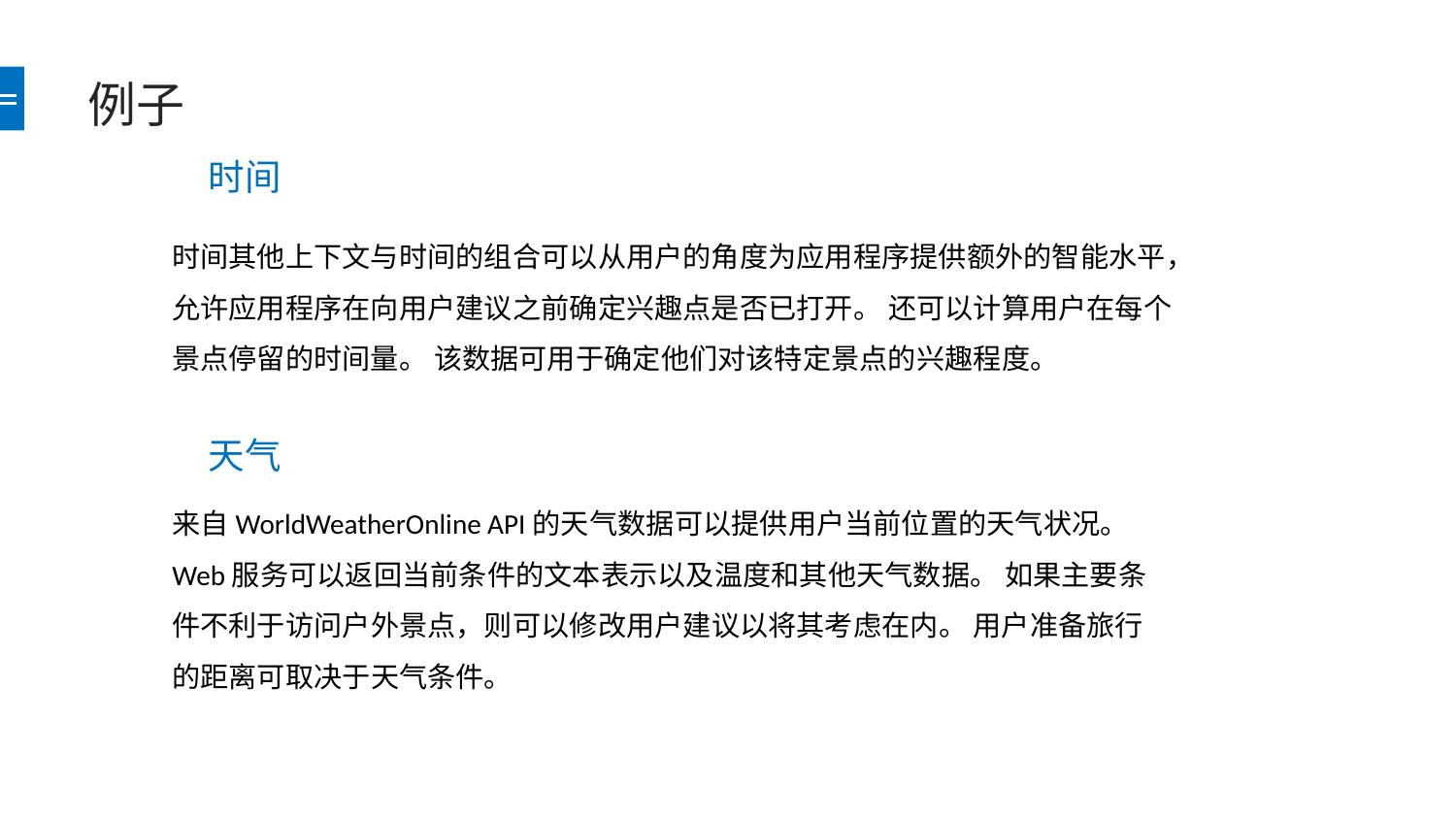

# 例子
时间
时间其他上下文与时间的组合可以从用户的角度为应用程序提供额外的智能水平，允许应用程序在向用户建议之前确定兴趣点是否已打开。 还可以计算用户在每个景点停留的时间量。 该数据可用于确定他们对该特定景点的兴趣程度。
天气

来自WorldWeatherOnline API的天气数据可以提供用户当前位置的天气状况。 Web服务可以返回当前条件的文本表示以及温度和其他天气数据。 如果主要条件不利于访问户外景点，则可以修改用户建议以将其考虑在内。 用户准备旅行的距离可取决于天气条件。